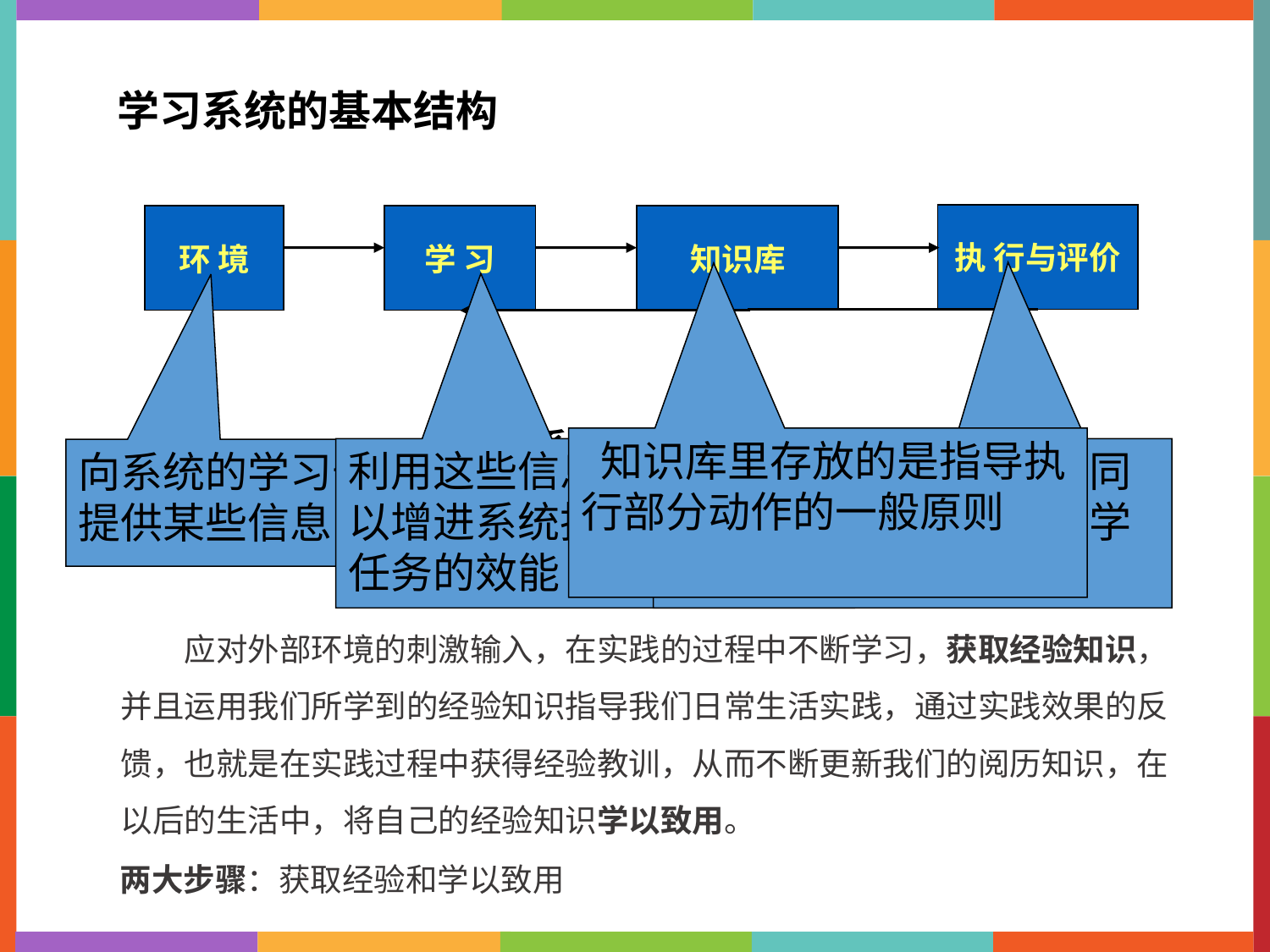

学习系统的基本结构
执 行与评价
环 境
学 习
知识库

学习系统的基本结构
 知识库里存放的是指导执行部分动作的一般原则
利用这些信息修改知识库，以增进系统执行部分完成任务的效能
根据知识库完成任务，同时把获得的信息反馈给学习部分。
向系统的学习部分提供某些信息
应对外部环境的刺激输入，在实践的过程中不断学习，获取经验知识，并且运用我们所学到的经验知识指导我们日常生活实践，通过实践效果的反馈，也就是在实践过程中获得经验教训，从而不断更新我们的阅历知识，在以后的生活中，将自己的经验知识学以致用。
两大步骤：获取经验和学以致用